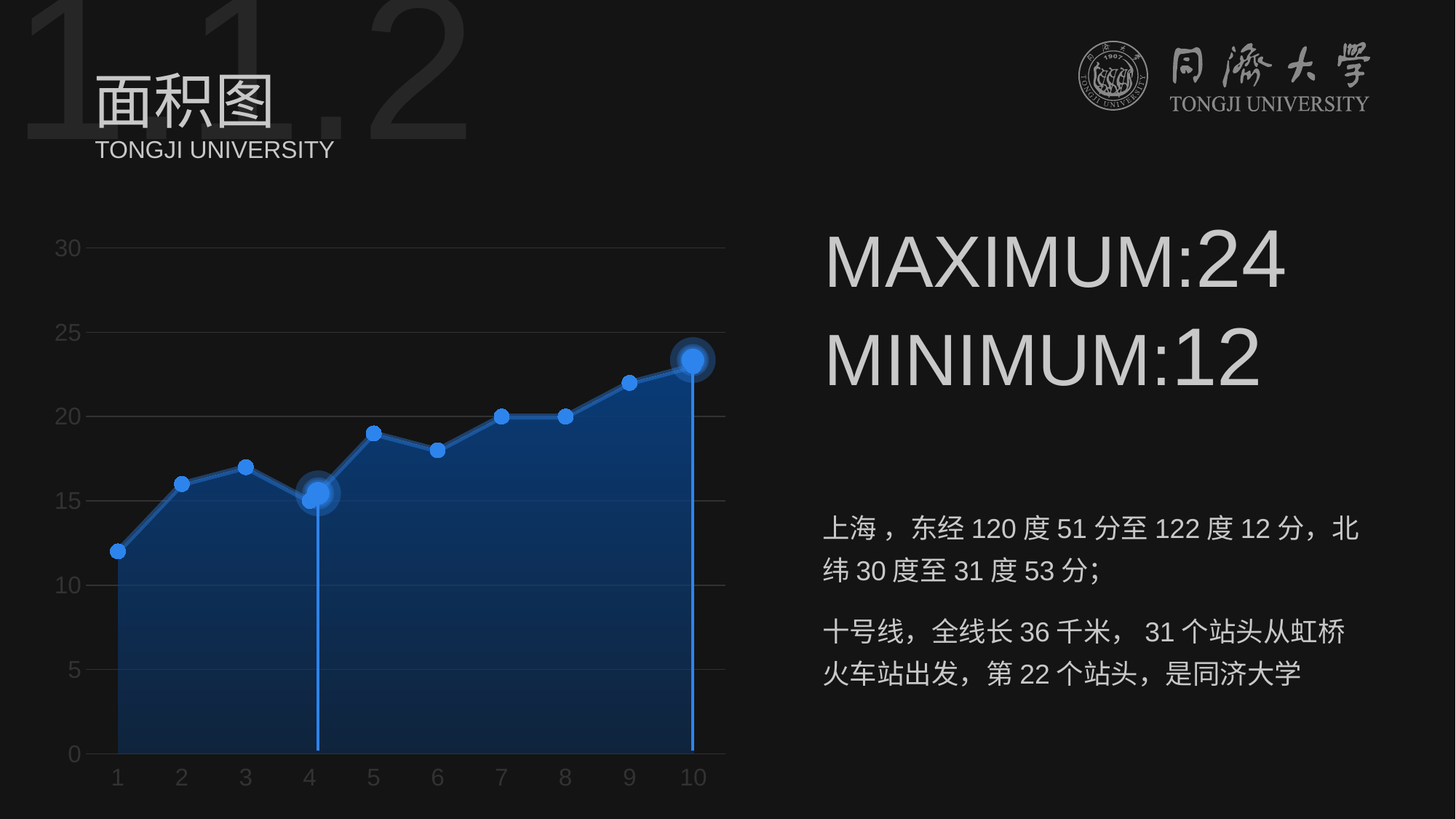

1.1.2
面积图
TONGJI UNIVERSITY
MAXIMUM:24
MINIMUM:12

### Chart

| Category | 改这里的数据就行 | 折线图 |
|---|---|---|
| 1 | 12.0 | 12.0 |
| 2 | 16.0 | 16.0 |
| 3 | 17.0 | 17.0 |
| 4 | 15.0 | 15.0 |
| 5 | 19.0 | 19.0 |
| 6 | 18.0 | 18.0 |
| 7 | 20.0 | 20.0 |
| 8 | 20.0 | 20.0 |
| 9 | 22.0 | 22.0 |
| 10 | 23.0 | 23.0 |

上海 ，东经120度51分至122度12分，北纬30度至31度53分；
十号线，全线长36千米，31个站头从虹桥火车站出发，第22个站头，是同济大学